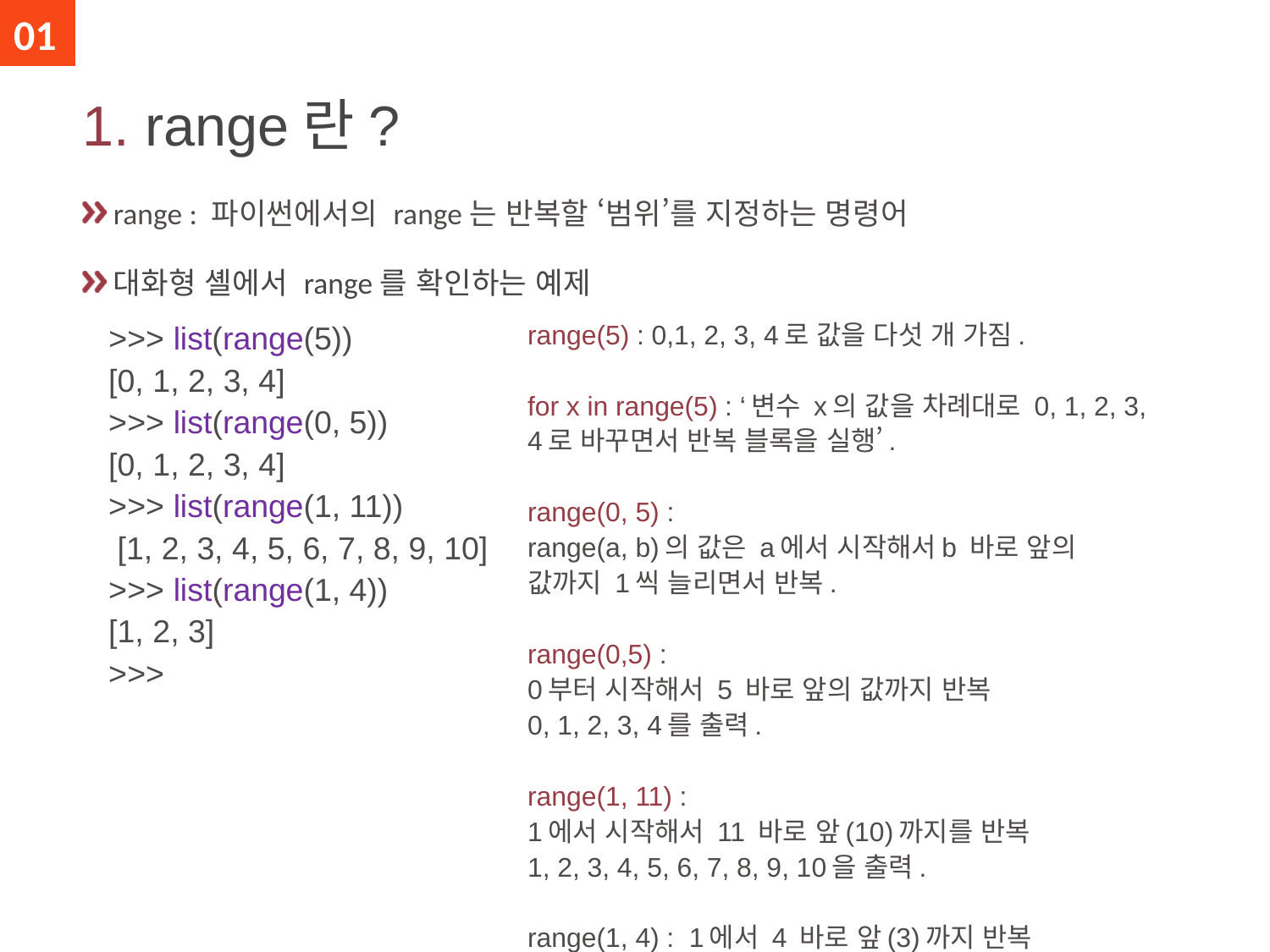

01
# 1. range란?
range : 파이썬에서의 range는 반복할 ‘범위’를 지정하는 명령어

대화형 셸에서 range를 확인하는 예제
   >>> list(range(5))
   [0, 1, 2, 3, 4]
   >>> list(range(0, 5))
   [0, 1, 2, 3, 4]
   >>> list(range(1, 11))
    [1, 2, 3, 4, 5, 6, 7, 8, 9, 10]
   >>> list(range(1, 4))
   [1, 2, 3]
   >>>
range(5) : 0,1, 2, 3, 4로 값을 다섯 개 가짐.
for x in range(5) : ‘변수 x의 값을 차례대로 0, 1, 2, 3, 4로 바꾸면서 반복 블록을 실행’.
range(0, 5) :
range(a, b)의 값은 a에서 시작해서b 바로 앞의 값까지 1씩 늘리면서 반복.
range(0,5) :
0부터 시작해서 5 바로 앞의 값까지 반복
0, 1, 2, 3, 4를 출력.
range(1, 11) :
1에서 시작해서 11 바로 앞(10)까지를 반복
1, 2, 3, 4, 5, 6, 7, 8, 9, 10을 출력.
range(1, 4) :  1에서 4 바로 앞(3)까지 반복
1, 2, 3을 출력.